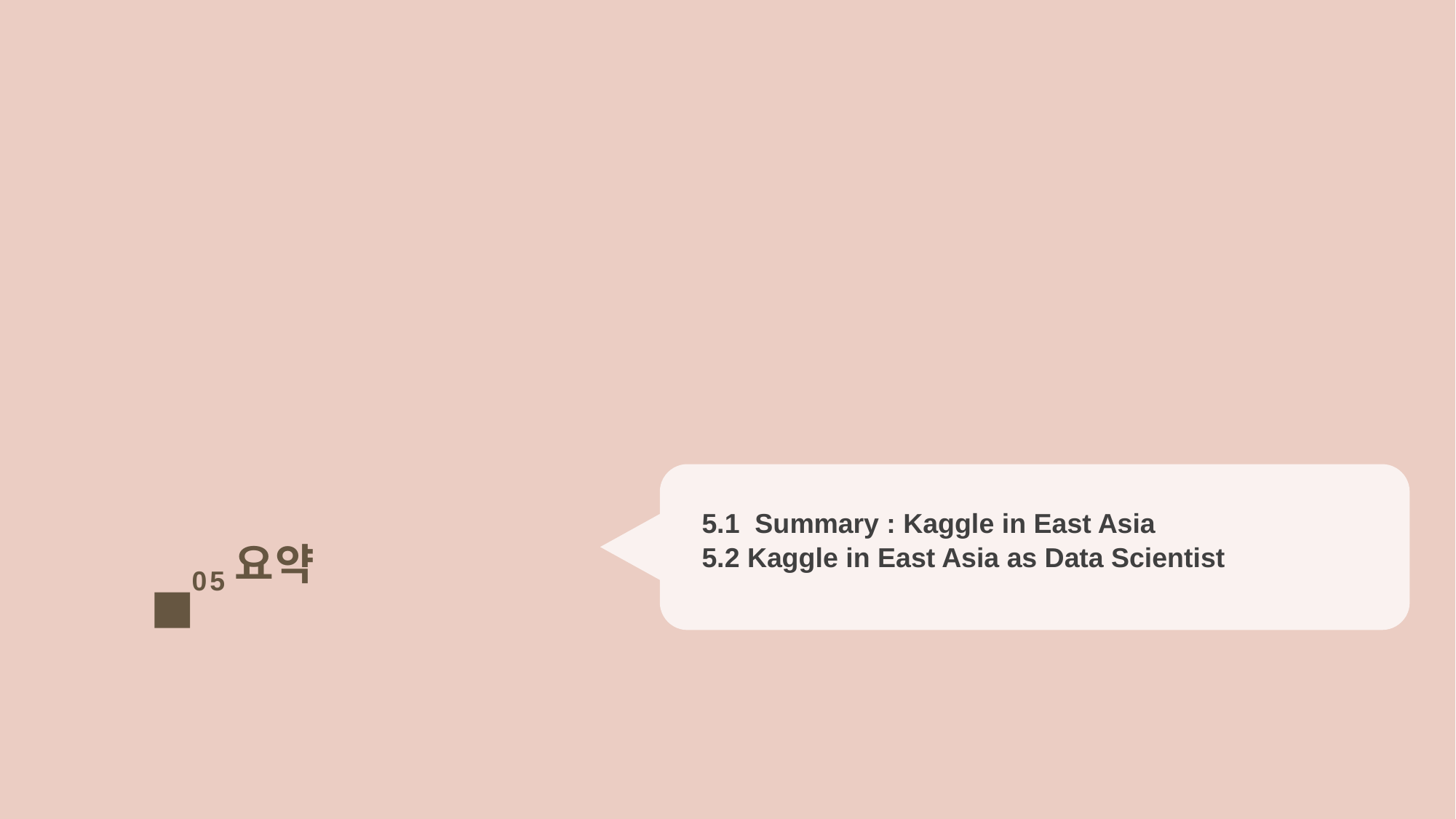

5.1  Summary : Kaggle in East Asia
5.2 Kaggle in East Asia as Data Scientist

요약
05